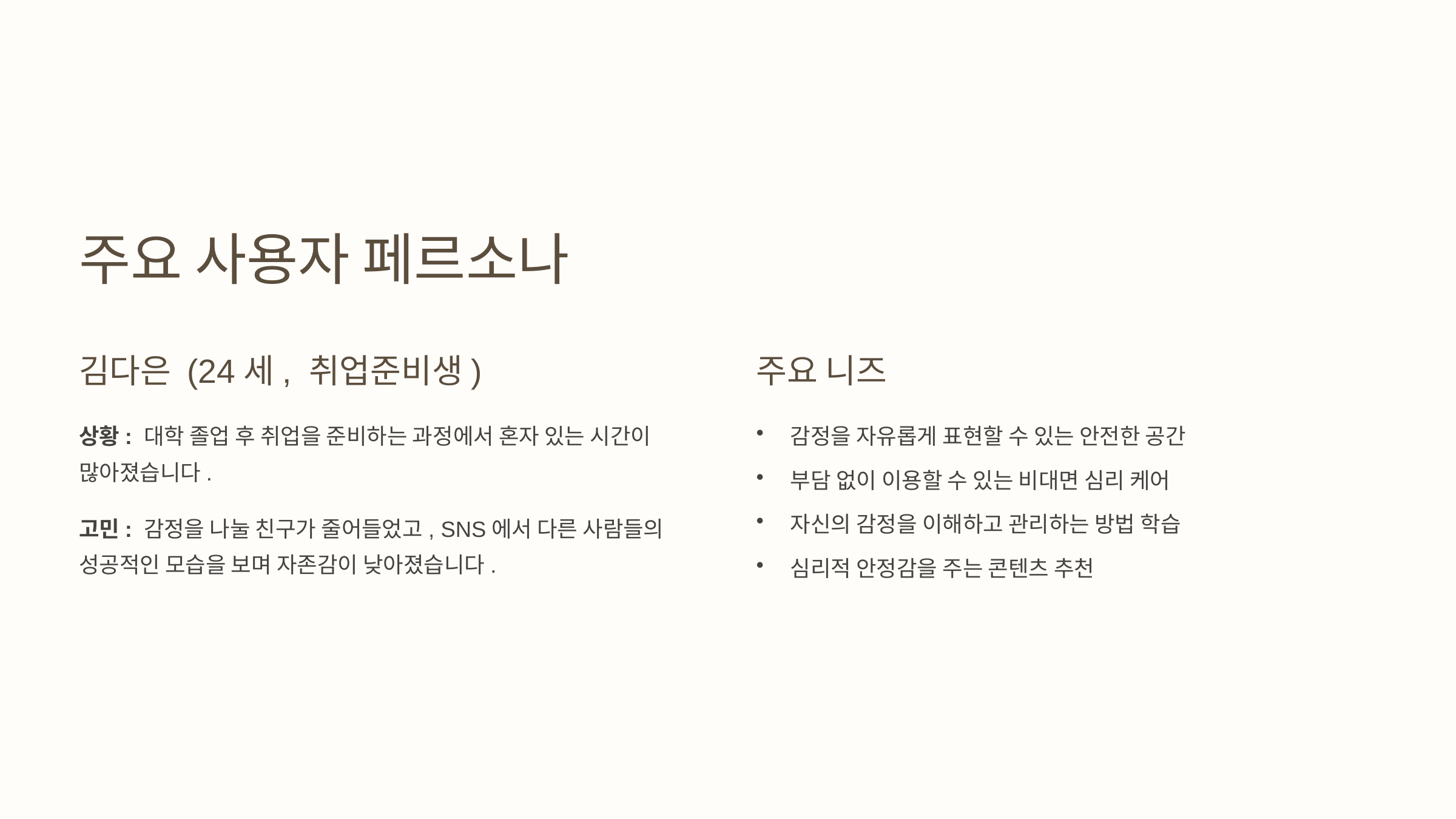

주요 사용자 페르소나
김다은 (24세, 취업준비생)
주요 니즈
상황: 대학 졸업 후 취업을 준비하는 과정에서 혼자 있는 시간이 많아졌습니다.
감정을 자유롭게 표현할 수 있는 안전한 공간
부담 없이 이용할 수 있는 비대면 심리 케어
자신의 감정을 이해하고 관리하는 방법 학습
고민: 감정을 나눌 친구가 줄어들었고, SNS에서 다른 사람들의 성공적인 모습을 보며 자존감이 낮아졌습니다.
심리적 안정감을 주는 콘텐츠 추천